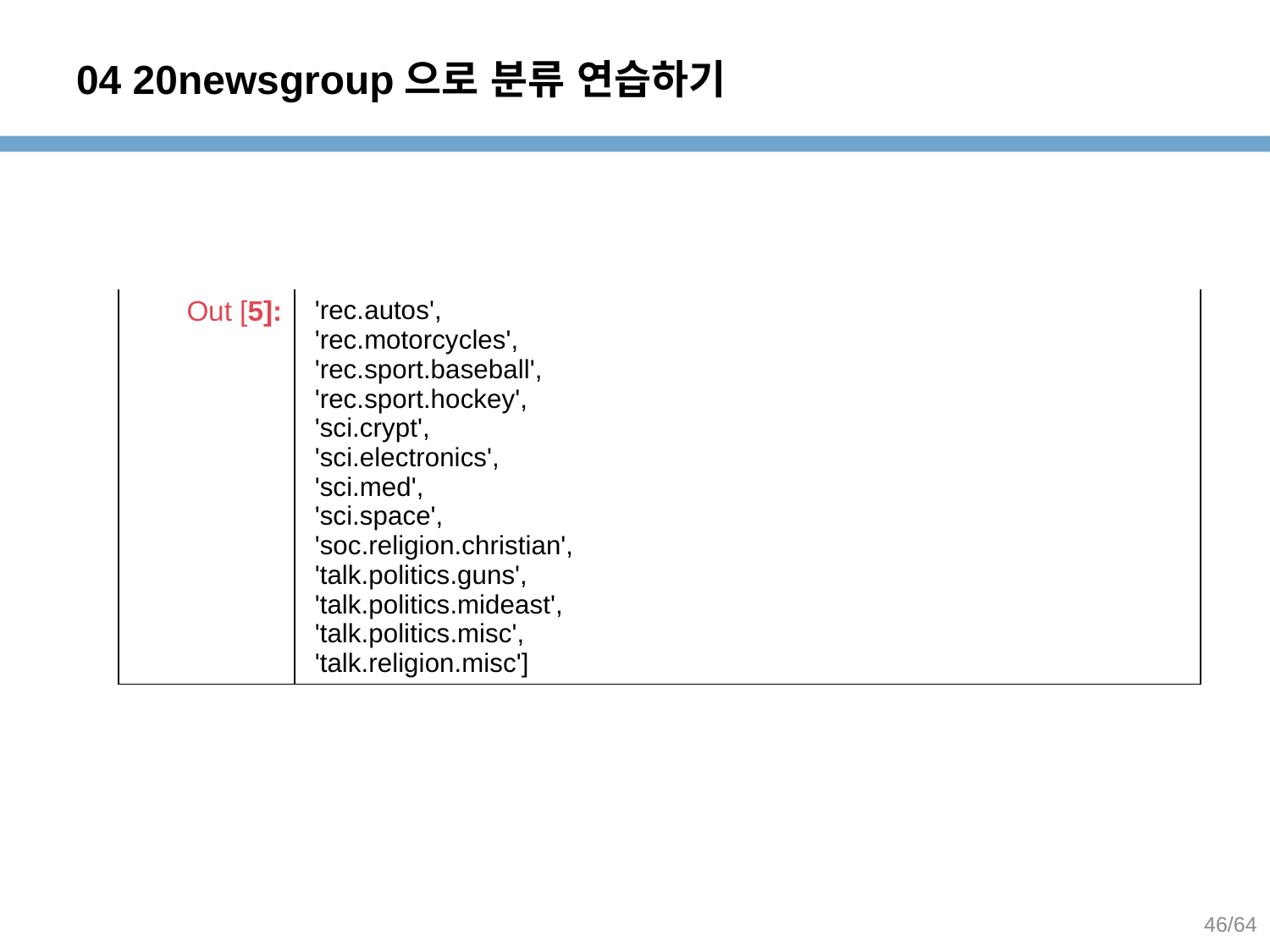

# 04 20newsgroup으로 분류 연습하기
| Out [5]: | 'rec.autos', 'rec.motorcycles', 'rec.sport.baseball', 'rec.sport.hockey', 'sci.crypt', 'sci.electronics', 'sci.med', 'sci.space', 'soc.religion.christian', 'talk.politics.guns', 'talk.politics.mideast', 'talk.politics.misc', 'talk.religion.misc'] |
| --- | --- |
46/64